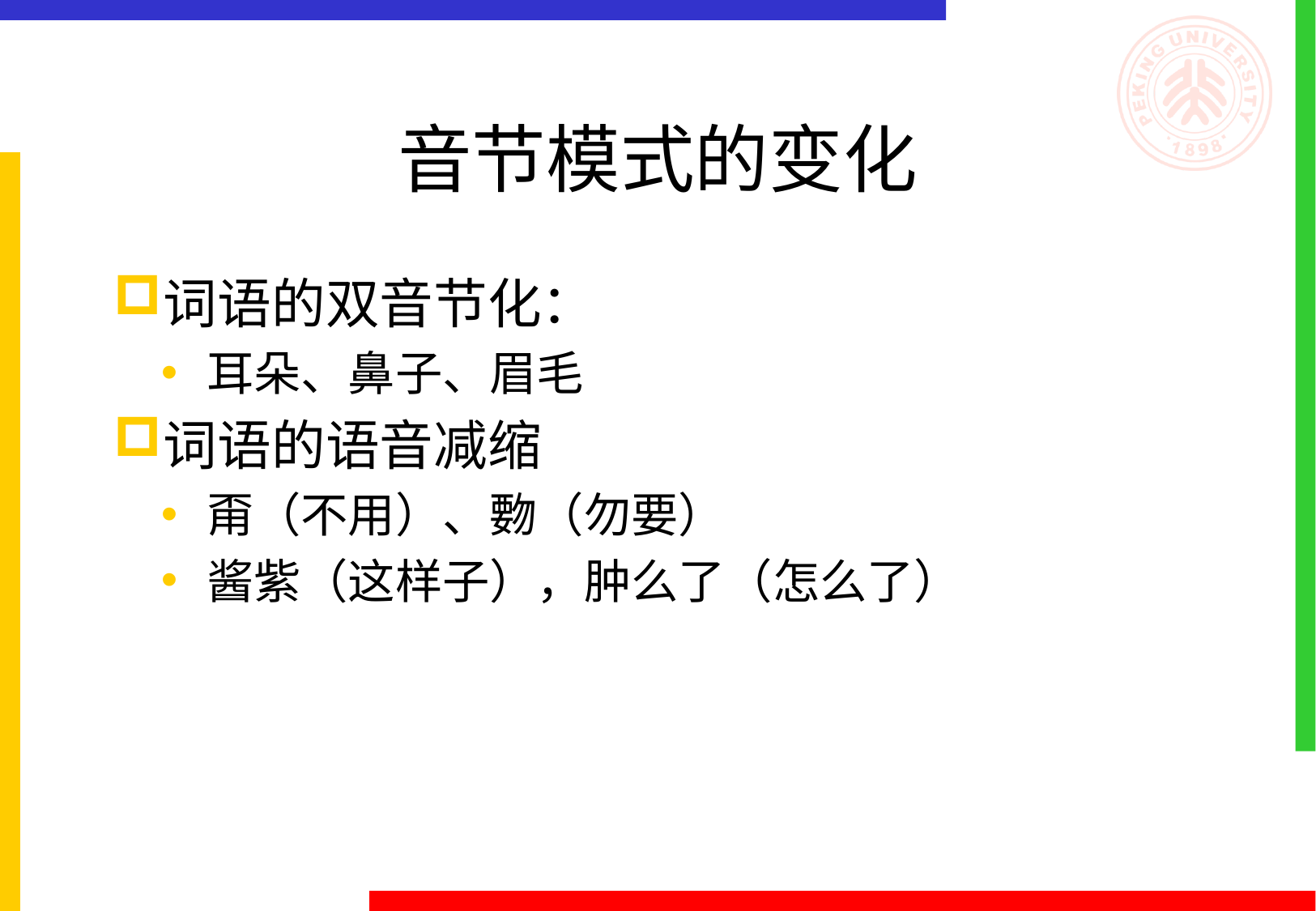

# 音节模式的变化
词语的双音节化：
耳朵、鼻子、眉毛
词语的语音减缩
甭（不用）、覅（勿要）
酱紫（这样子），肿么了（怎么了）